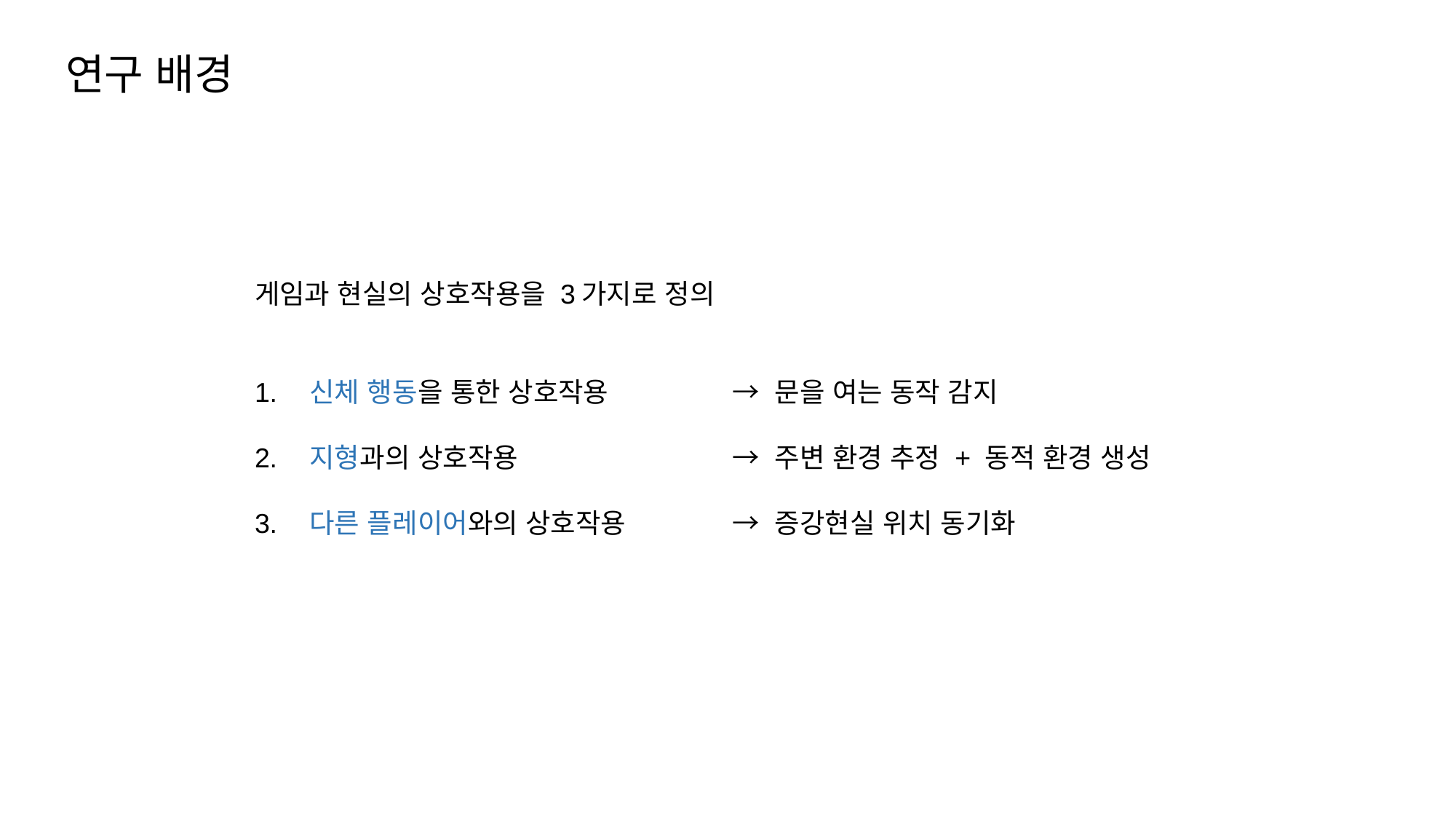

연구 배경
게임과 현실의 상호작용을 3가지로 정의

 신체 행동을 통한 상호작용  	→  문을 여는 동작 감지

 지형과의 상호작용 		→  주변 환경 추정 + 동적 환경 생성

 다른 플레이어와의 상호작용 	→  증강현실 위치 동기화